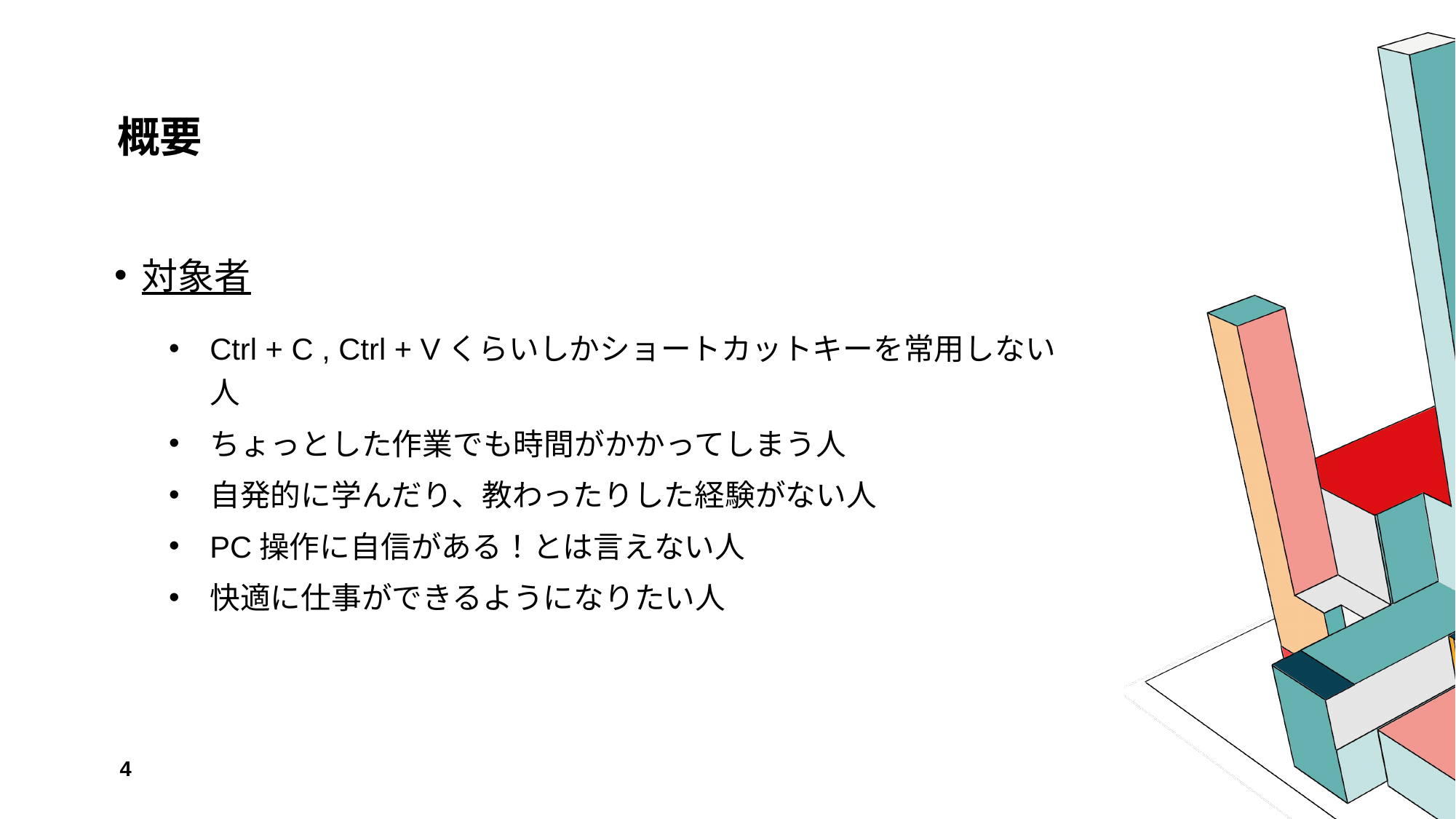

# 概要
対象者
Ctrl + C , Ctrl + Vくらいしかショートカットキーを常用しない人
ちょっとした作業でも時間がかかってしまう人
自発的に学んだり、教わったりした経験がない人
PC操作に自信がある！とは言えない人
快適に仕事ができるようになりたい人
4